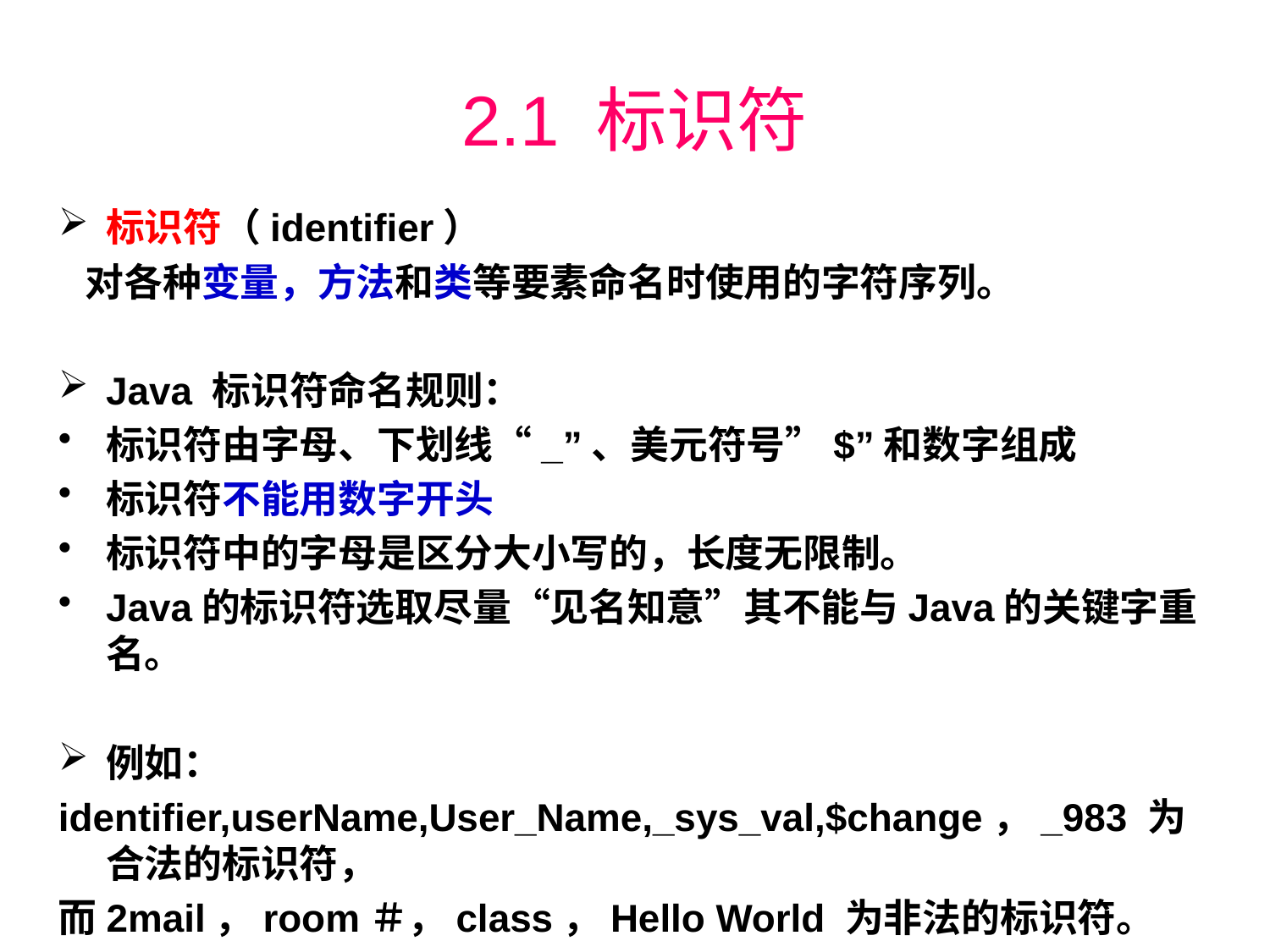

# 2.1 标识符
标识符（identifier）
  对各种变量，方法和类等要素命名时使用的字符序列。

Java 标识符命名规则：
标识符由字母、下划线“_”、美元符号”$”和数字组成
标识符不能用数字开头
标识符中的字母是区分大小写的，长度无限制。
Java的标识符选取尽量“见名知意”其不能与Java的关键字重名。

例如：
identifier,userName,User_Name,_sys_val,$change，_983 为合法的标识符，
而2mail，room＃，class，Hello World 为非法的标识符。